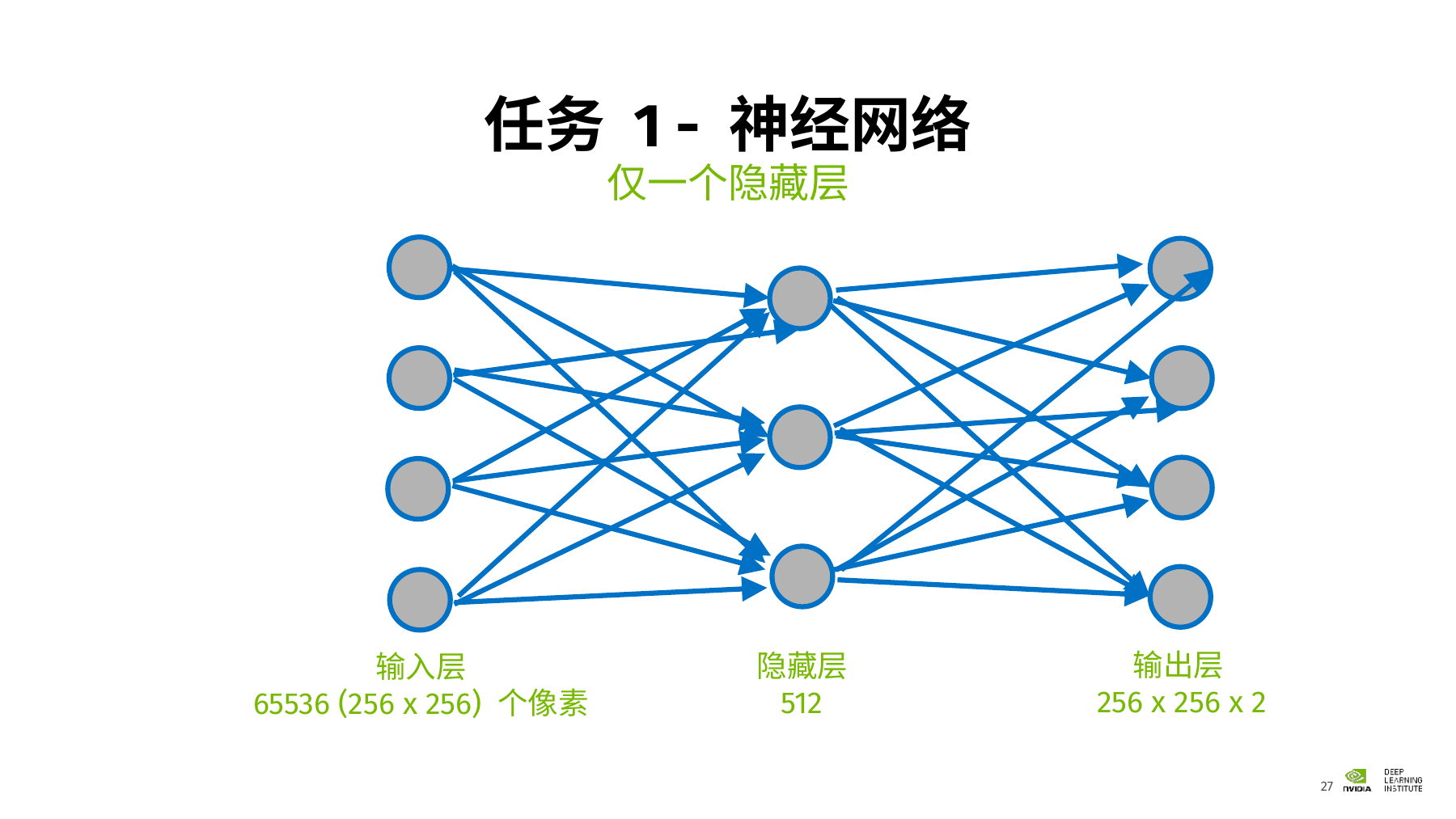

# 任务 1 - 神经网络
仅一个隐藏层

输出层
256 x 256 x 2

隐藏层
512
输入层
65536 (256 x 256) 个像素